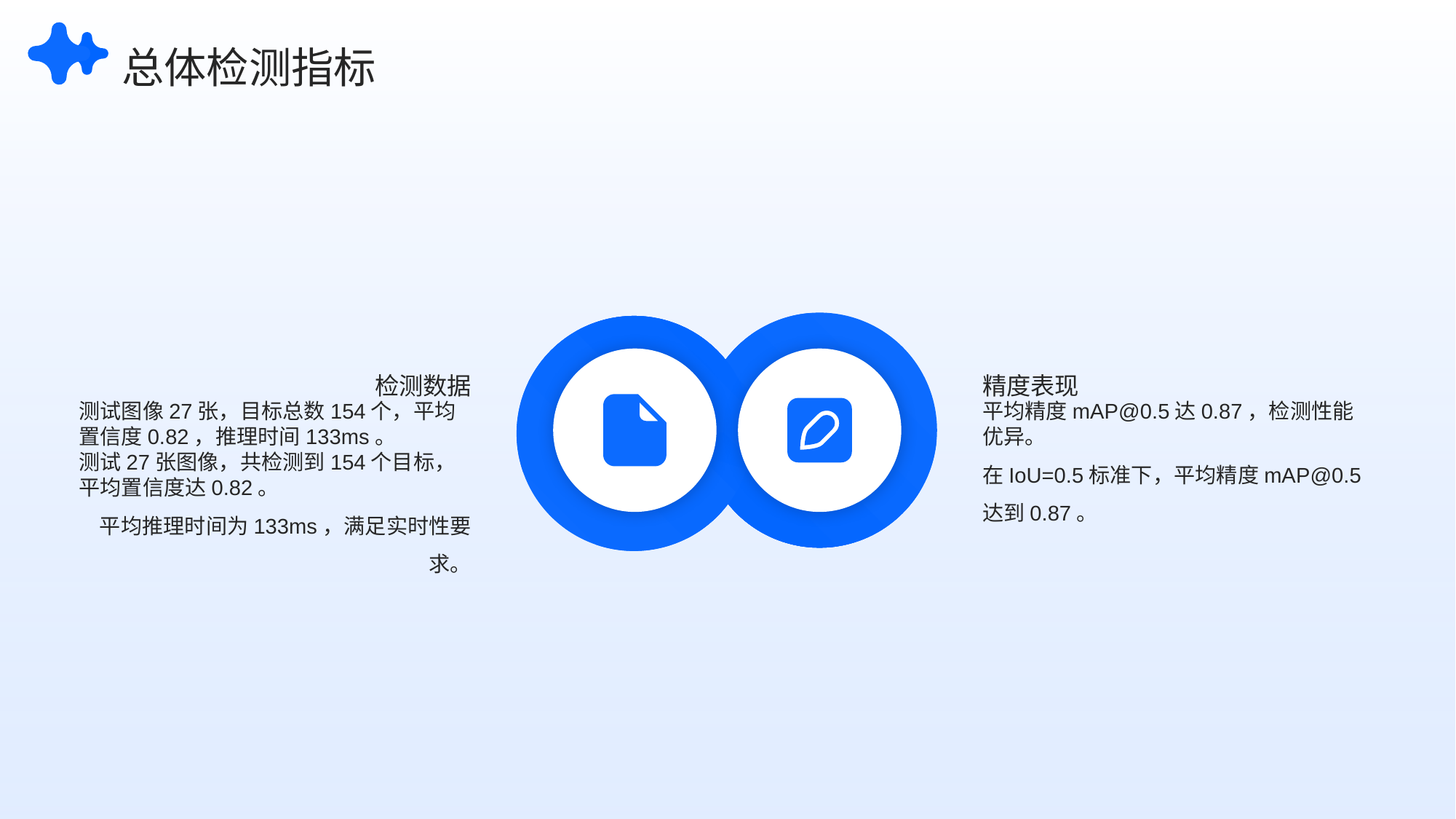

总体检测指标

检测数据
精度表现

测试图像27张，目标总数154个，平均置信度0.82，推理时间133ms。
测试27张图像，共检测到154个目标，平均置信度达0.82。
平均推理时间为133ms，满足实时性要求。
平均精度mAP@0.5达0.87，检测性能优异。
在IoU=0.5标准下，平均精度mAP@0.5达到0.87。